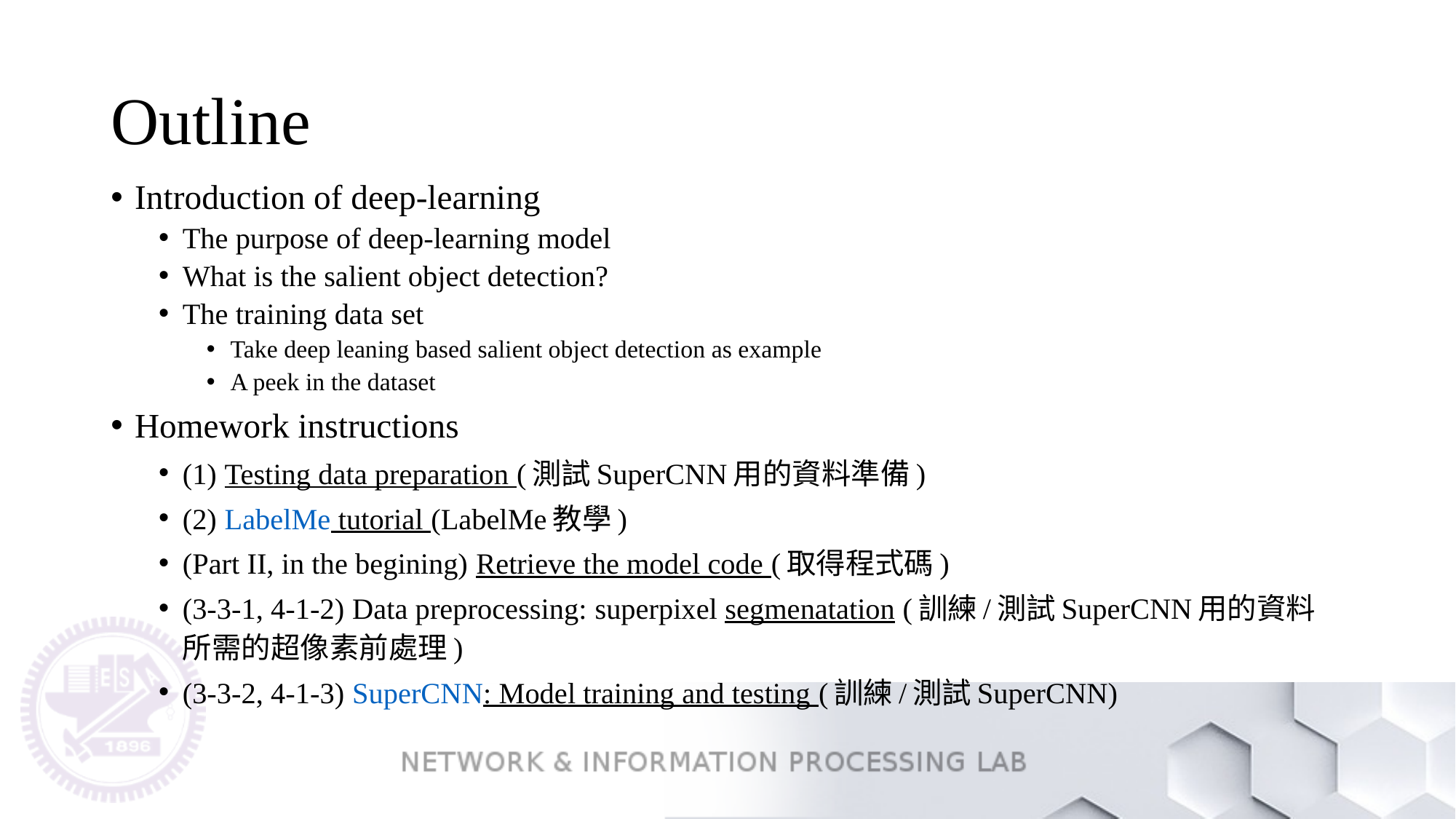

# Outline
Introduction of deep-learning
The purpose of deep-learning model
What is the salient object detection?
The training data set
Take deep leaning based salient object detection as example
A peek in the dataset
Homework instructions
(1) Testing data preparation (測試SuperCNN用的資料準備)
(2) LabelMe tutorial (LabelMe教學)
(Part II, in the begining) Retrieve the model code (取得程式碼)
(3-3-1, 4-1-2) Data preprocessing: superpixel segmenatation (訓練/測試SuperCNN用的資料所需的超像素前處理)
(3-3-2, 4-1-3) SuperCNN: Model training and testing (訓練/測試SuperCNN)